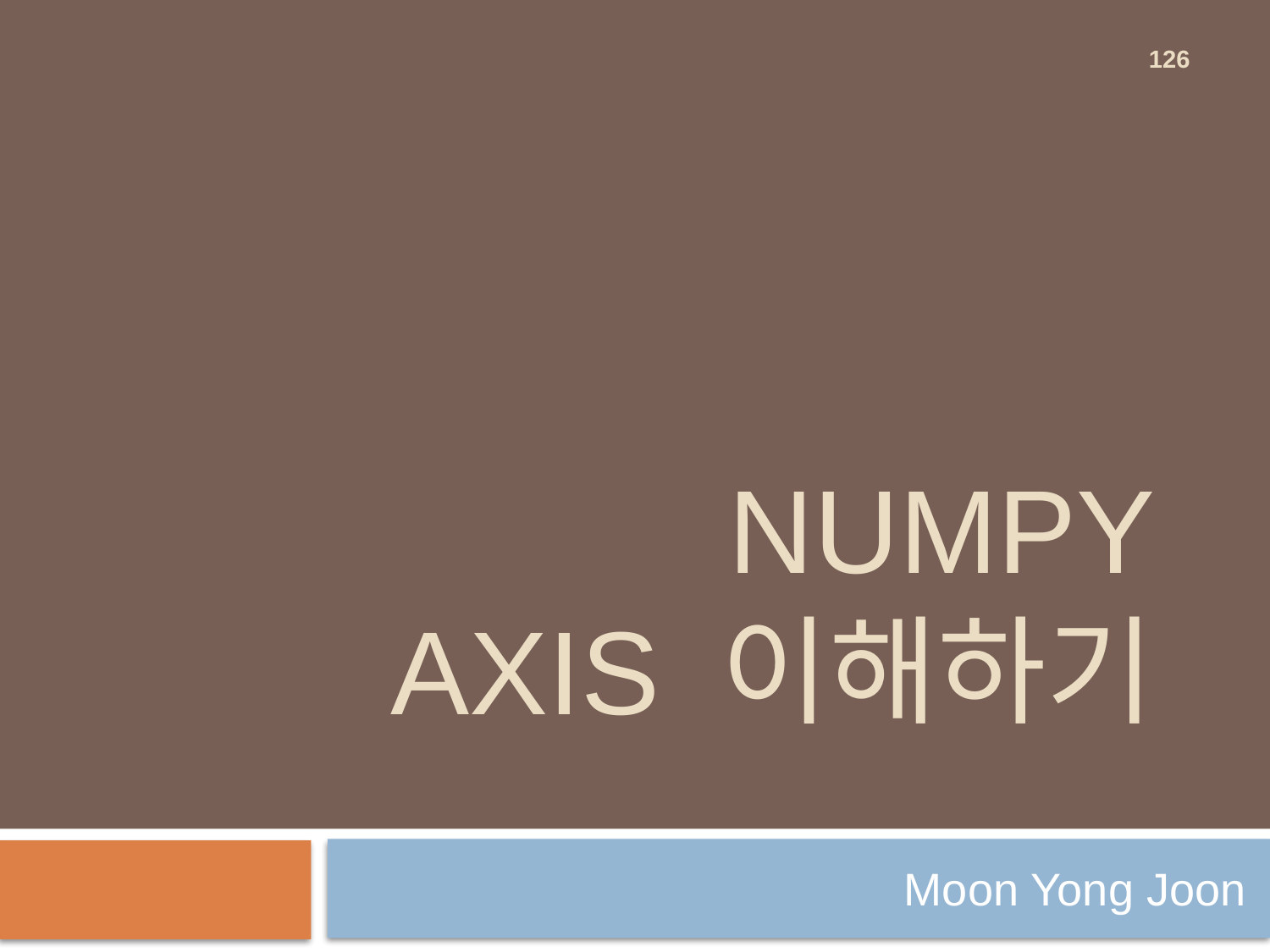

126
# Numpy axis 이해하기
Moon Yong Joon